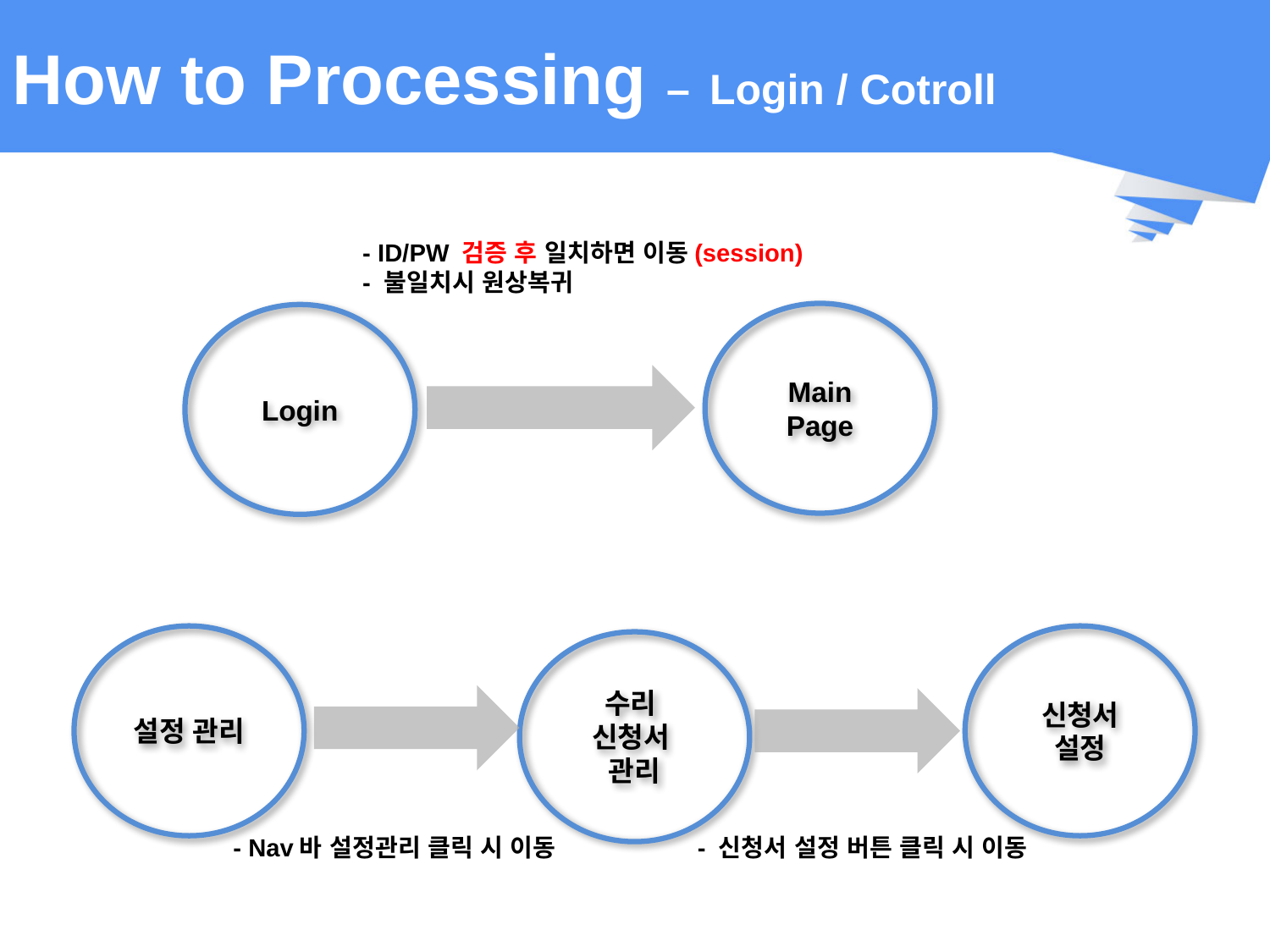

# How to Processing – Login / Cotroll
- ID/PW 검증 후 일치하면 이동(session)
- 불일치시 원상복귀
Main Page
Login

설정 관리
신청서
설정
수리
신청서
관리

- 신청서 설정 버튼 클릭 시 이동
- Nav바 설정관리 클릭 시 이동